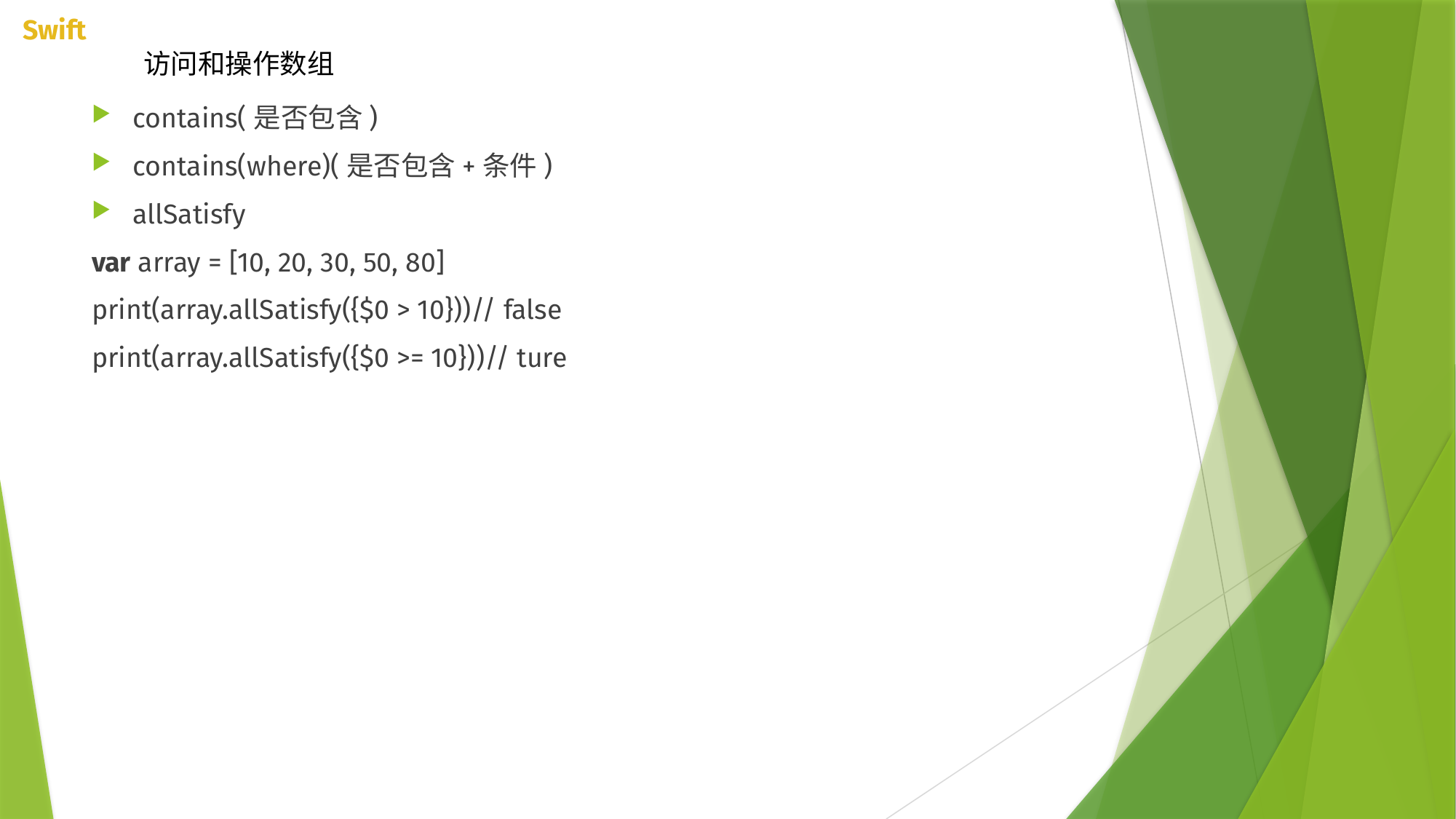

访问和操作数组
contains(是否包含)
contains(where)(是否包含+条件)
allSatisfy
var array = [10, 20, 30, 50, 80]
print(array.allSatisfy({$0 > 10}))// false
print(array.allSatisfy({$0 >= 10}))// ture